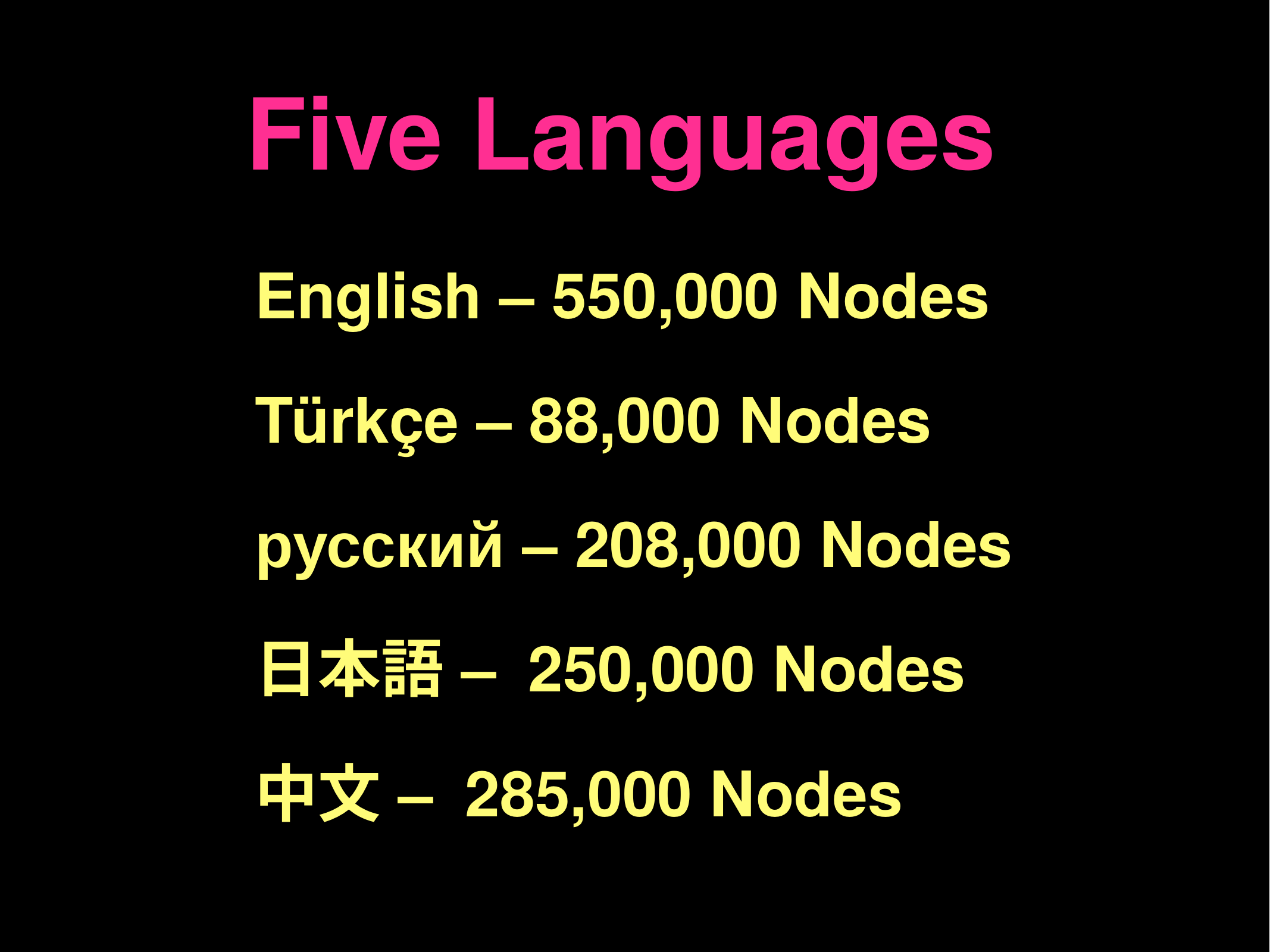

# Five Languages
English – 550,000 Nodes
Türkçe – 88,000 Nodes
русский – 208,000 Nodes
日本語 – 250,000 Nodes
中文 – 285,000 Nodes